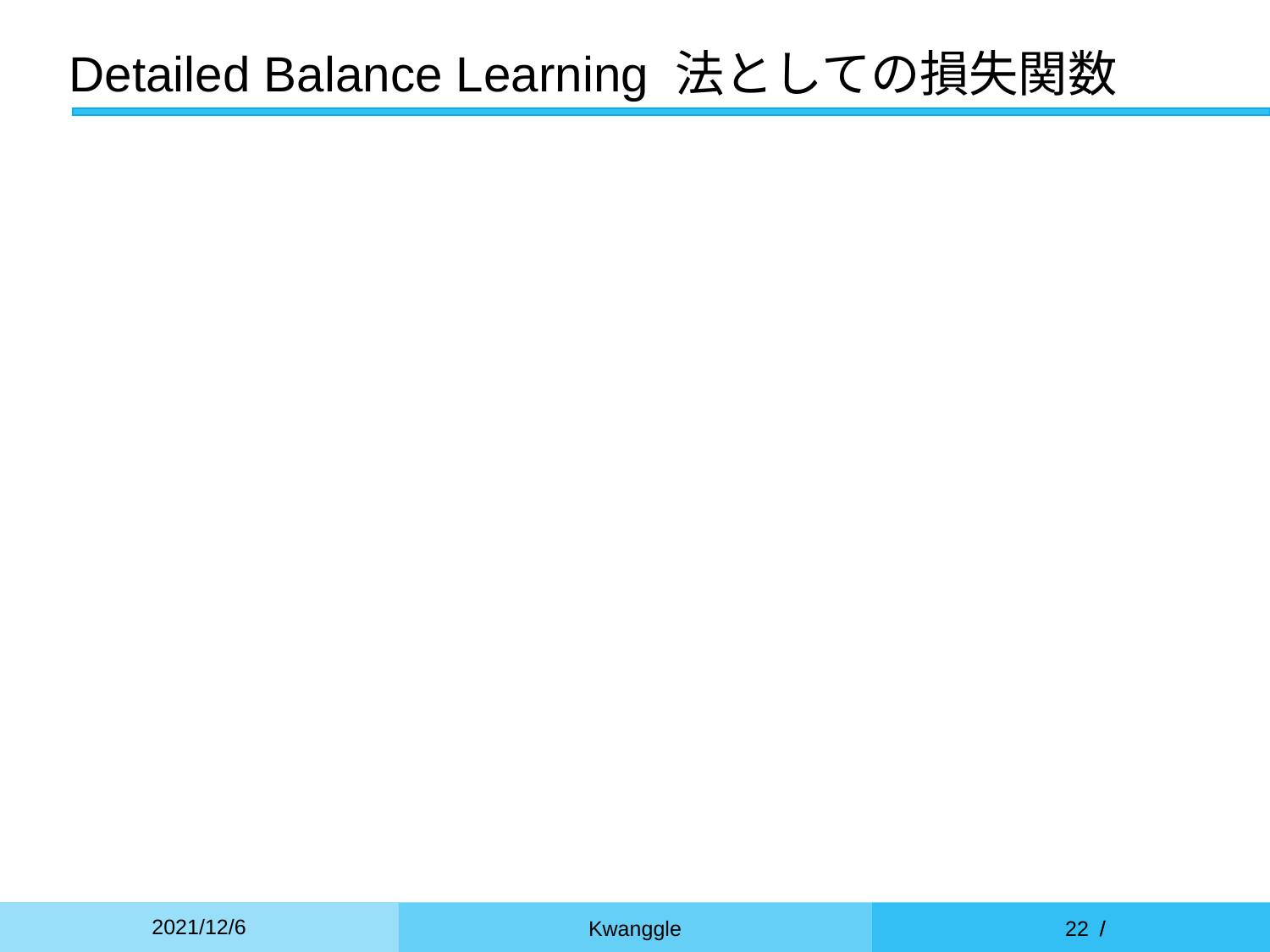

# Detailed Balance Learning 法としての損失関数

2021/12/6
Kwanggle
22